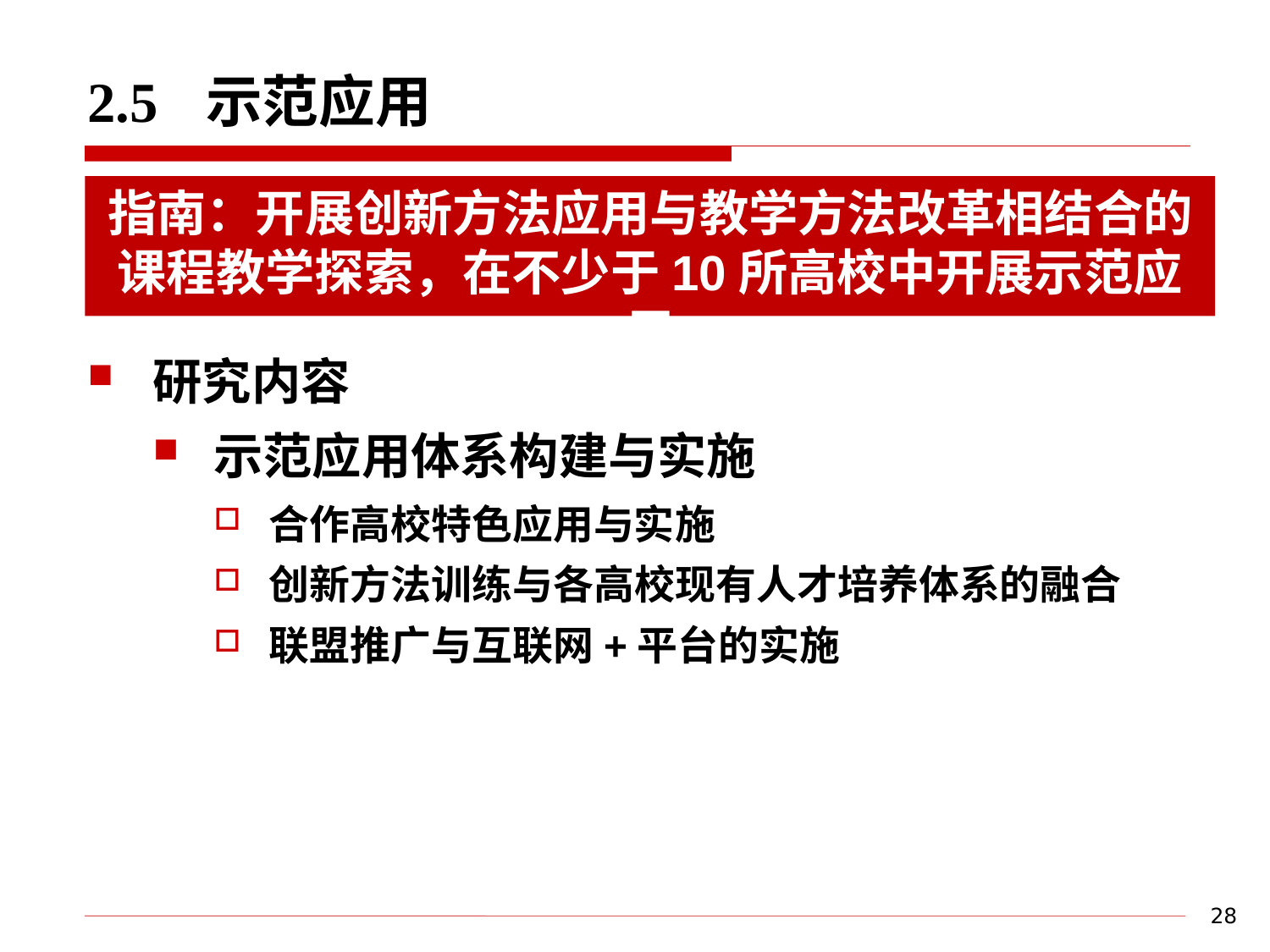

# 2.5 示范应用
指南：开展创新方法应用与教学方法改革相结合的课程教学探索，在不少于10所高校中开展示范应用

研究内容
示范应用体系构建与实施
合作高校特色应用与实施
创新方法训练与各高校现有人才培养体系的融合
联盟推广与互联网+平台的实施

28